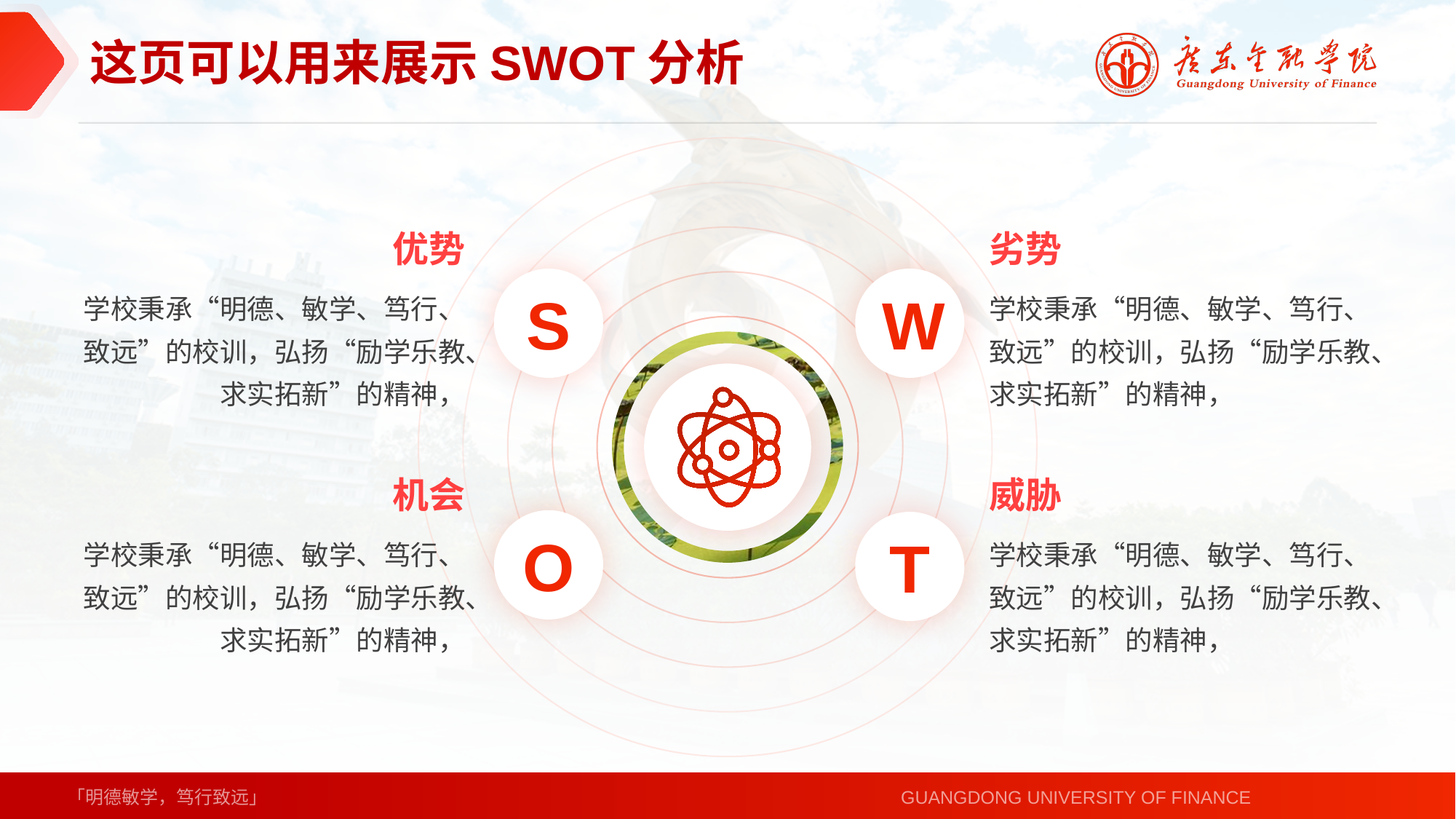

这页可以用来展示SWOT分析

优势
劣势

S
W

学校秉承“明德、敏学、笃行、致远”的校训，弘扬“励学乐教、求实拓新”的精神，
学校秉承“明德、敏学、笃行、致远”的校训，弘扬“励学乐教、求实拓新”的精神，

机会
威胁
O
T
学校秉承“明德、敏学、笃行、致远”的校训，弘扬“励学乐教、求实拓新”的精神，
学校秉承“明德、敏学、笃行、致远”的校训，弘扬“励学乐教、求实拓新”的精神，